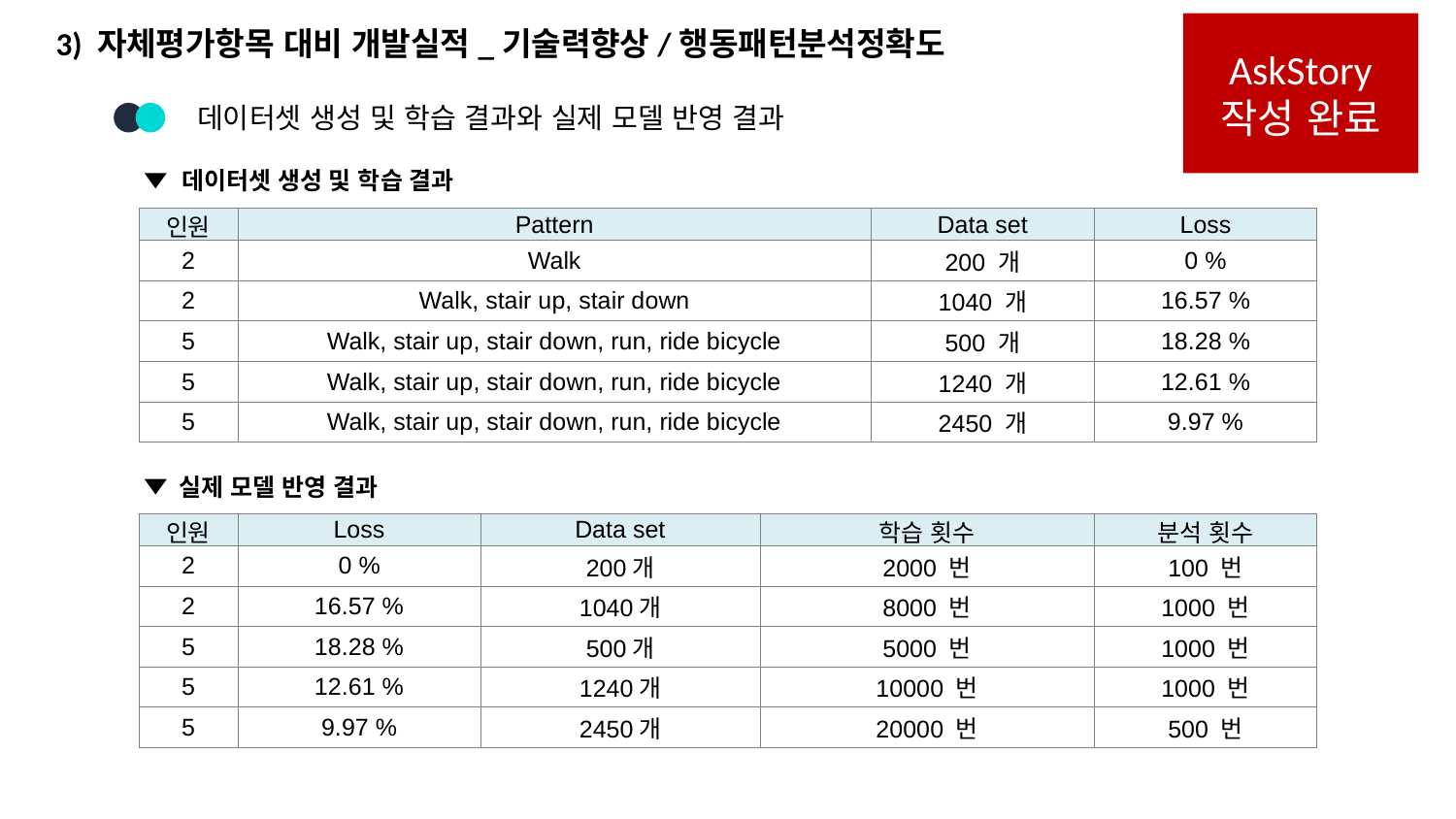

AskStory
작성 완료
3) 자체평가항목 대비 개발실적_기술력향상/행동패턴분석정확도
데이터셋 생성 및 학습 결과와 실제 모델 반영 결과

데이터셋 생성 및 학습 결과

| 인원 | Pattern | Data set | Loss |
| --- | --- | --- | --- |
| 2 | Walk | 200 개 | 0 % |
| 2 | Walk, stair up, stair down | 1040 개 | 16.57 % |
| 5 | Walk, stair up, stair down, run, ride bicycle | 500 개 | 18.28 % |
| 5 | Walk, stair up, stair down, run, ride bicycle | 1240 개 | 12.61 % |
| 5 | Walk, stair up, stair down, run, ride bicycle | 2450 개 | 9.97 % |
실제 모델 반영 결과

| 인원 | Loss | Data set | 학습 횟수 | 분석 횟수 |
| --- | --- | --- | --- | --- |
| 2 | 0 % | 200개 | 2000 번 | 100 번 |
| 2 | 16.57 % | 1040개 | 8000 번 | 1000 번 |
| 5 | 18.28 % | 500개 | 5000 번 | 1000 번 |
| 5 | 12.61 % | 1240개 | 10000 번 | 1000 번 |
| 5 | 9.97 % | 2450개 | 20000 번 | 500 번 |